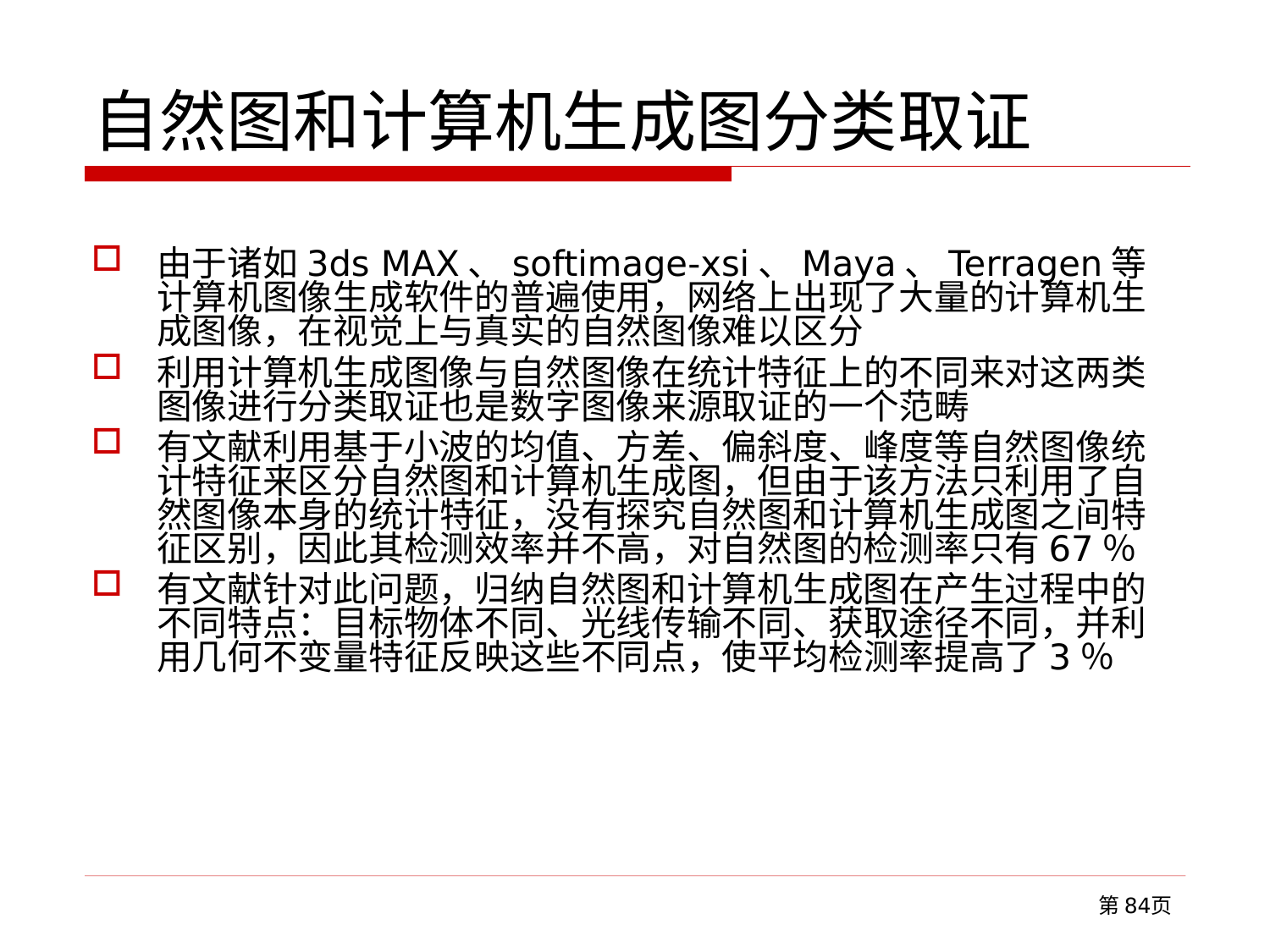

# 自然图和计算机生成图分类取证
由于诸如3ds MAX、softimage-xsi、Maya、Terragen等计算机图像生成软件的普遍使用，网络上出现了大量的计算机生成图像，在视觉上与真实的自然图像难以区分
利用计算机生成图像与自然图像在统计特征上的不同来对这两类图像进行分类取证也是数字图像来源取证的一个范畴
有文献利用基于小波的均值、方差、偏斜度、峰度等自然图像统计特征来区分自然图和计算机生成图，但由于该方法只利用了自然图像本身的统计特征，没有探究自然图和计算机生成图之间特征区别，因此其检测效率并不高，对自然图的检测率只有67％
有文献针对此问题，归纳自然图和计算机生成图在产生过程中的不同特点：目标物体不同、光线传输不同、获取途径不同，并利用几何不变量特征反映这些不同点，使平均检测率提高了3％
84